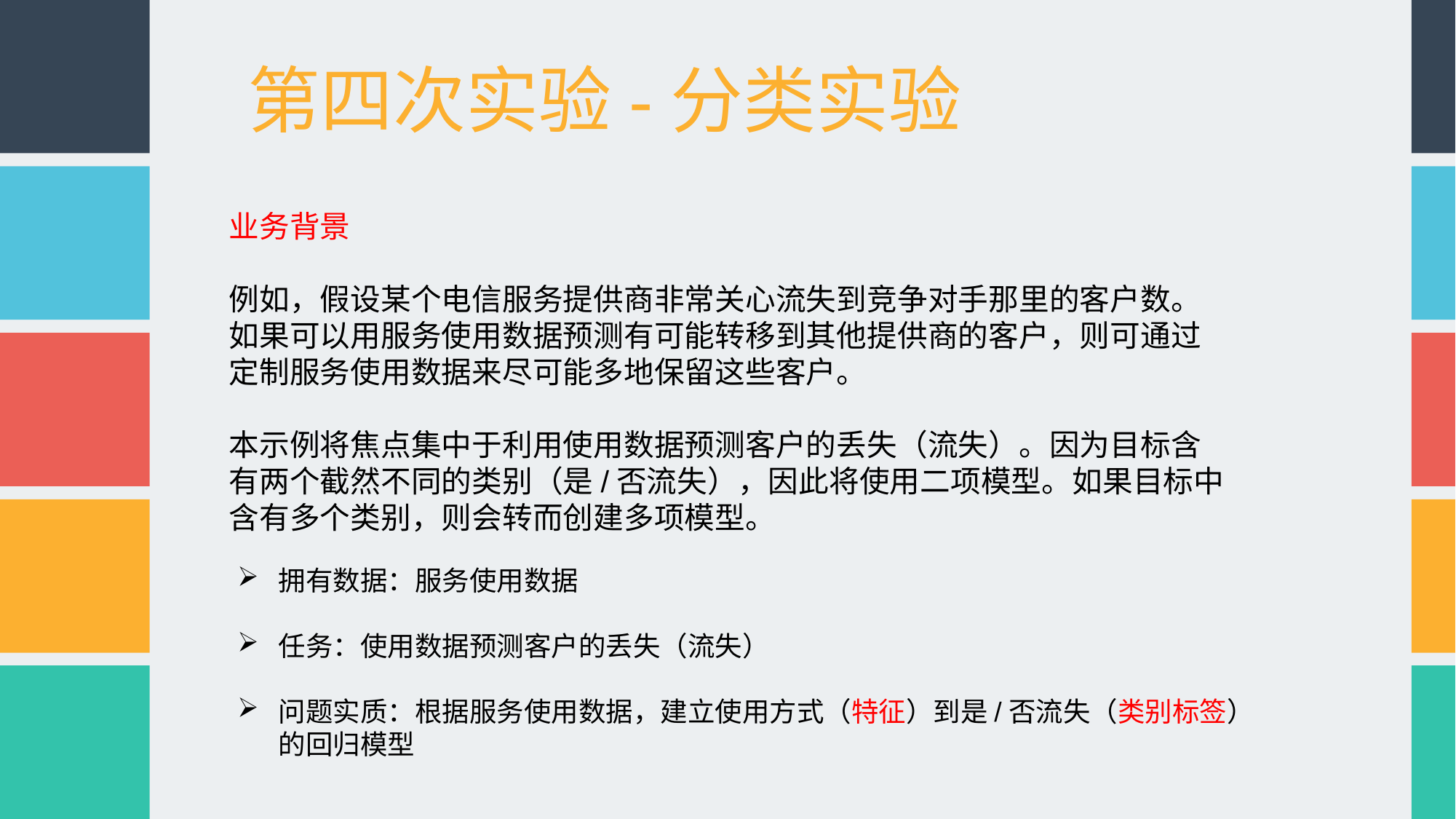

第四次实验-分类实验

业务背景

例如，假设某个电信服务提供商非常关心流失到竞争对手那里的客户数。如果可以用服务使用数据预测有可能转移到其他提供商的客户，则可通过定制服务使用数据来尽可能多地保留这些客户。

本示例将焦点集中于利用使用数据预测客户的丢失（流失）。因为目标含有两个截然不同的类别（是/否流失），因此将使用二项模型。如果目标中含有多个类别，则会转而创建多项模型。

拥有数据：服务使用数据

任务：使用数据预测客户的丢失（流失）

问题实质：根据服务使用数据，建立使用方式（特征）到是/否流失（类别标签）的回归模型